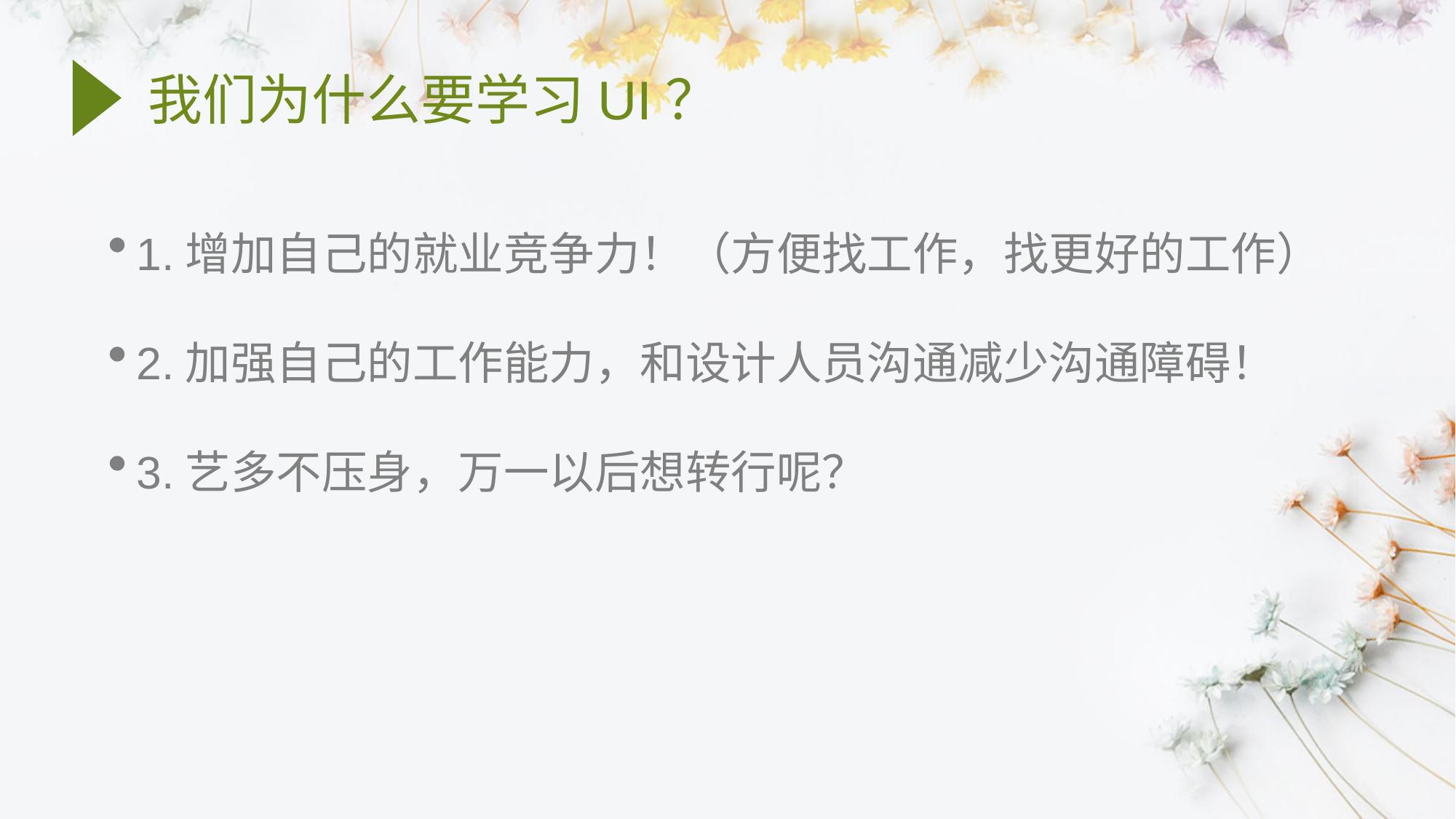

# 我们为什么要学习UI？
1.增加自己的就业竞争力！（方便找工作，找更好的工作）

2.加强自己的工作能力，和设计人员沟通减少沟通障碍！

3.艺多不压身，万一以后想转行呢？